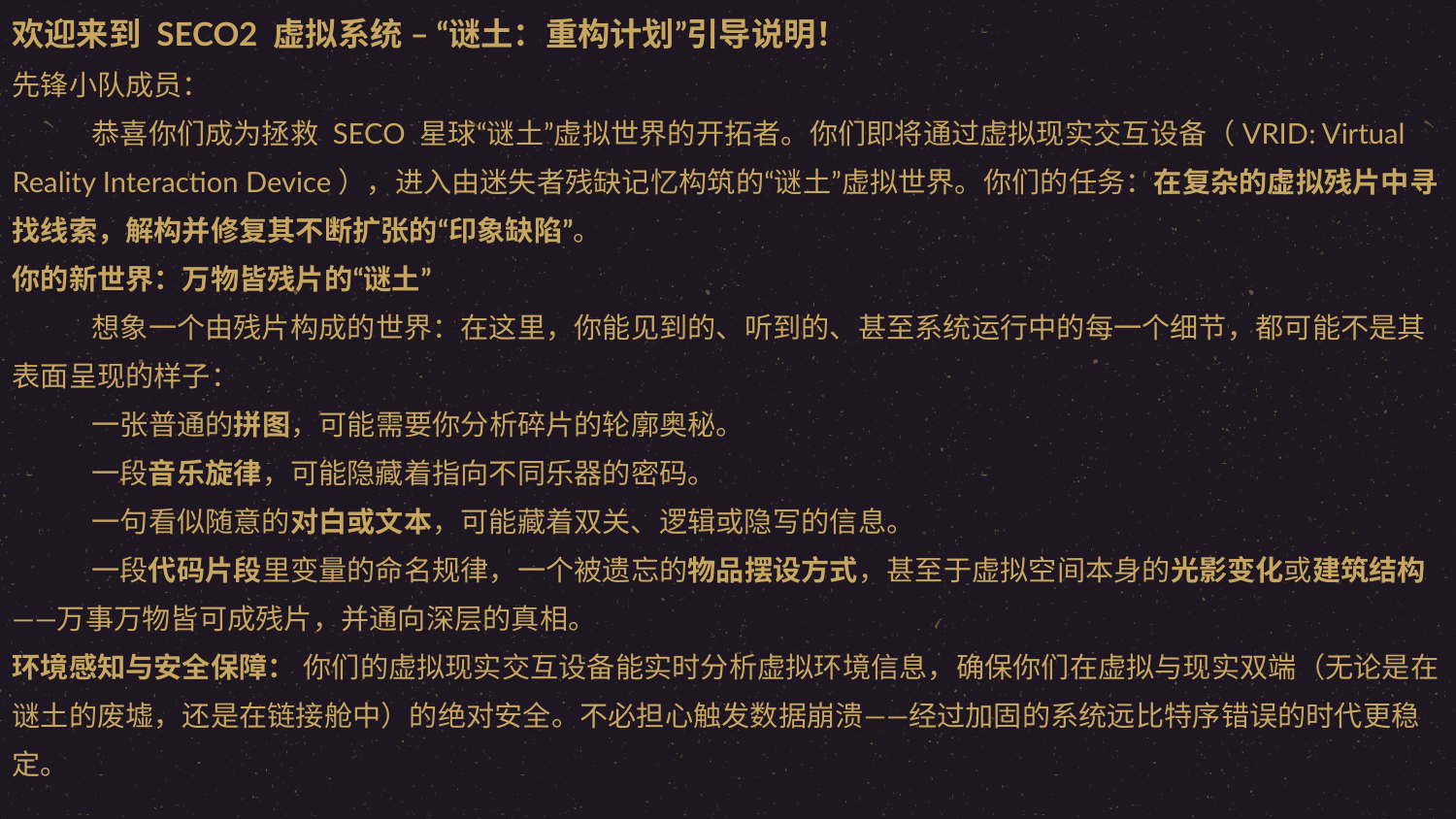

欢迎来到 SECO2 虚拟系统 – “谜土：重构计划”引导说明​​！
先锋小队成员：
          恭喜你们成为拯救 SECO 星球“谜土”虚拟世界的开拓者。你们即将通过虚拟现实交互设备（VRID: Virtual Reality Interaction Device），进入由迷失者残缺记忆构筑的“谜土”虚拟世界。你们的任务：​​在复杂的虚拟残片中寻找线索，解构并修复其不断扩张的“印象缺陷”​​。
你的新世界：万物皆残片的“谜土”​​
          想象一个由残片构成的世界：在这里，你能见到的、听到的、甚至系统运行中的每一个细节，都可能不是其表面呈现的样子：
          一张普通的​​拼图​​，可能需要你分析碎片的轮廓奥秘。
          一段​​音乐旋律​​，可能隐藏着指向不同乐器的密码。
          一句看似随意的​​对白或文本​​，可能藏着双关、逻辑或隐写的信息。
          一段​​代码片段​​里变量的命名规律，一个被遗忘的​​物品摆设方式​​，甚至于虚拟空间本身的​​光影变化​​或​​建筑结构​​——万事万物皆可成残片，并通向深层的真相。
环境感知与安全保障：​​ 你们的虚拟现实交互设备能实时分析虚拟环境信息，确保你们在虚拟与现实双端（无论是在谜土的废墟，还是在链接舱中）的绝对安全。不必担心触发数据崩溃——经过加固的系统远比特序错误的时代更稳定。